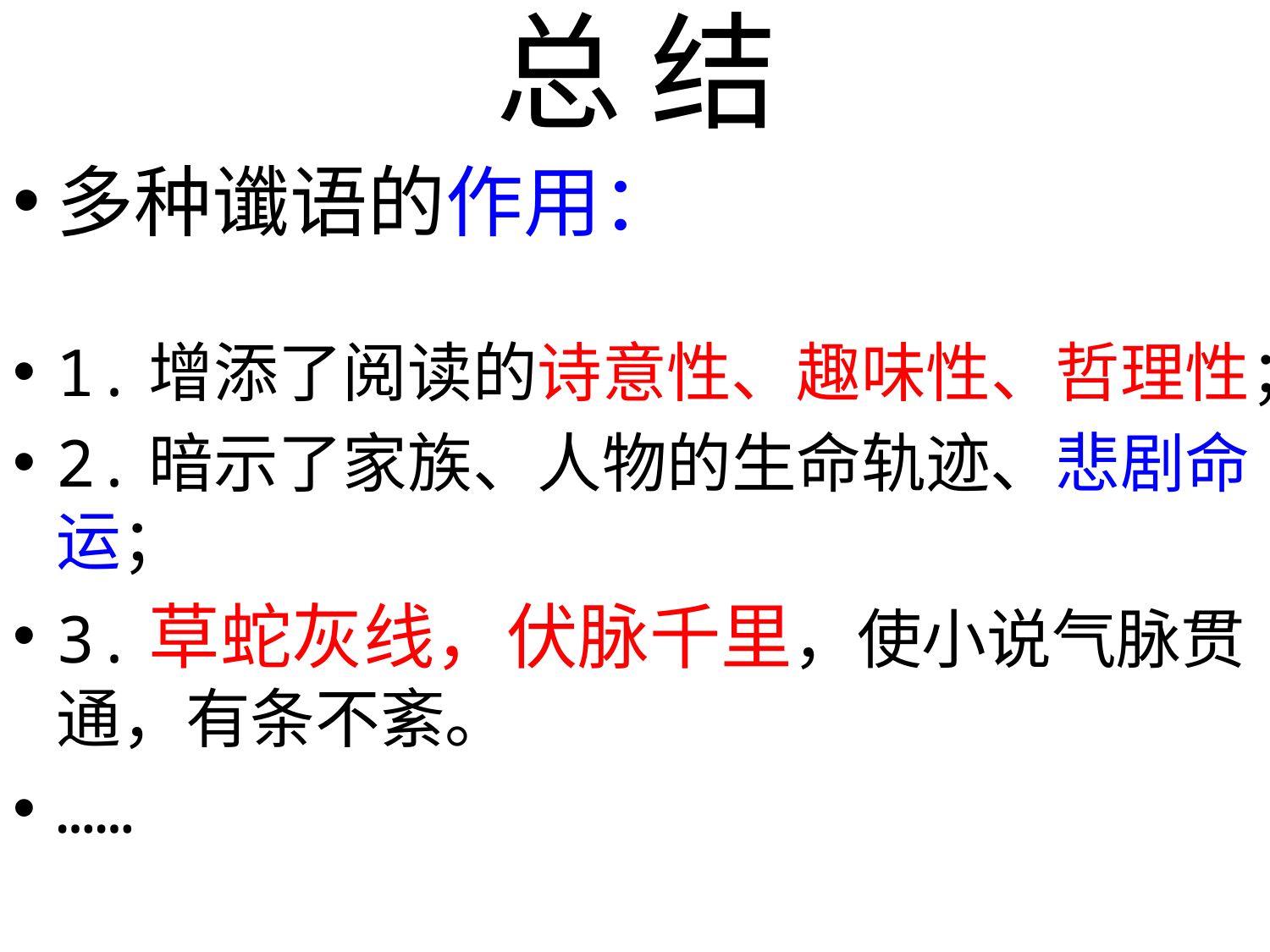

# 总 结
多种谶语的作用：

1.增添了阅读的诗意性、趣味性、哲理性；
2.暗示了家族、人物的生命轨迹、悲剧命运；
3.草蛇灰线，伏脉千里，使小说气脉贯通，有条不紊。
……